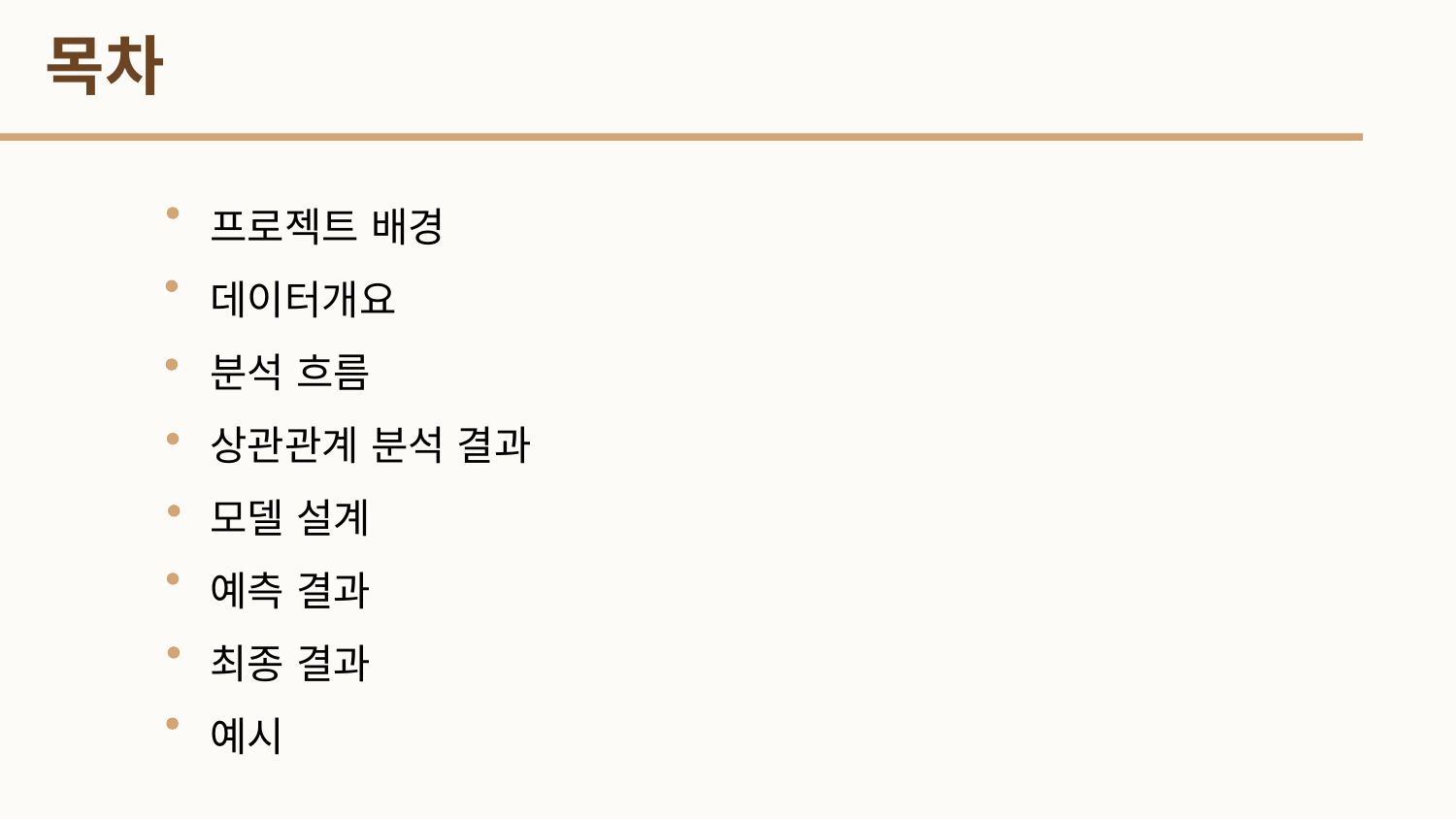

목차
프로젝트 배경
데이터개요
분석 흐름
상관관계 분석 결과
모델 설계
예측 결과
최종 결과
예시